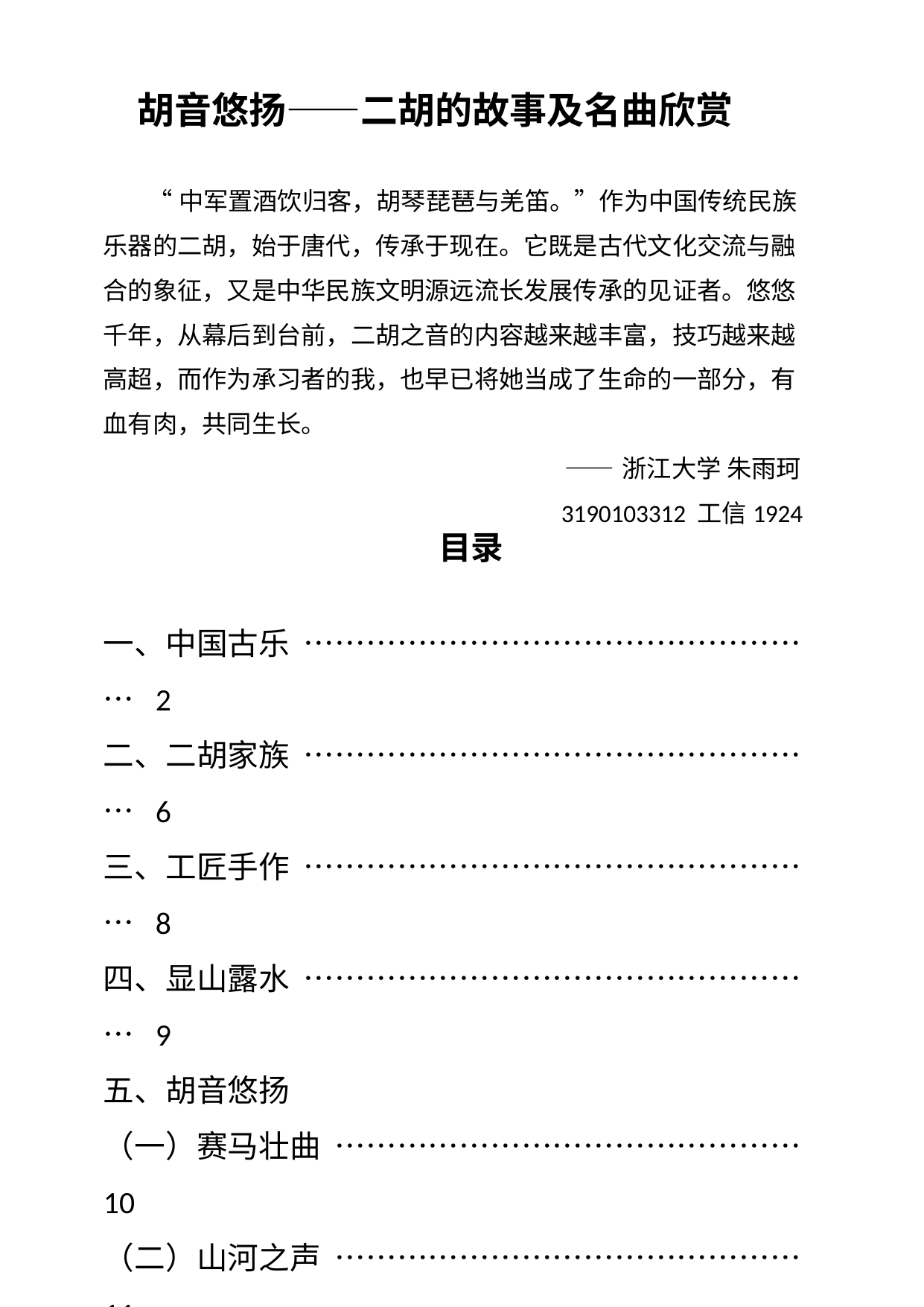

胡音悠扬——二胡的故事及名曲欣赏

        “中军置酒饮归客，胡琴琵琶与羌笛。”作为中国传统民族乐器的二胡，始于唐代，传承于现在。它既是古代文化交流与融合的象征，又是中华民族文明源远流长发展传承的见证者。悠悠千年，从幕后到台前，二胡之音的内容越来越丰富，技巧越来越高超，而作为承习者的我，也早已将她当成了生命的一部分，有血有肉，共同生长。
                                                                                   ——浙江大学 朱雨珂
                                                                                  3190103312 工信1924
                                            目录

一、中国古乐  ……………………………………………  2
二、二胡家族  ……………………………………………  6
三、工匠手作  ……………………………………………  8
四、显山露水  ……………………………………………  9
五、胡音悠扬
（一）赛马壮曲  ………………………………………  10
（二）山河之声  ………………………………………  11
（三）小物寄情  ………………………………………  14
（四）中华意境  ………………………………………  15
六、二胡之南 ……………………………………………  16